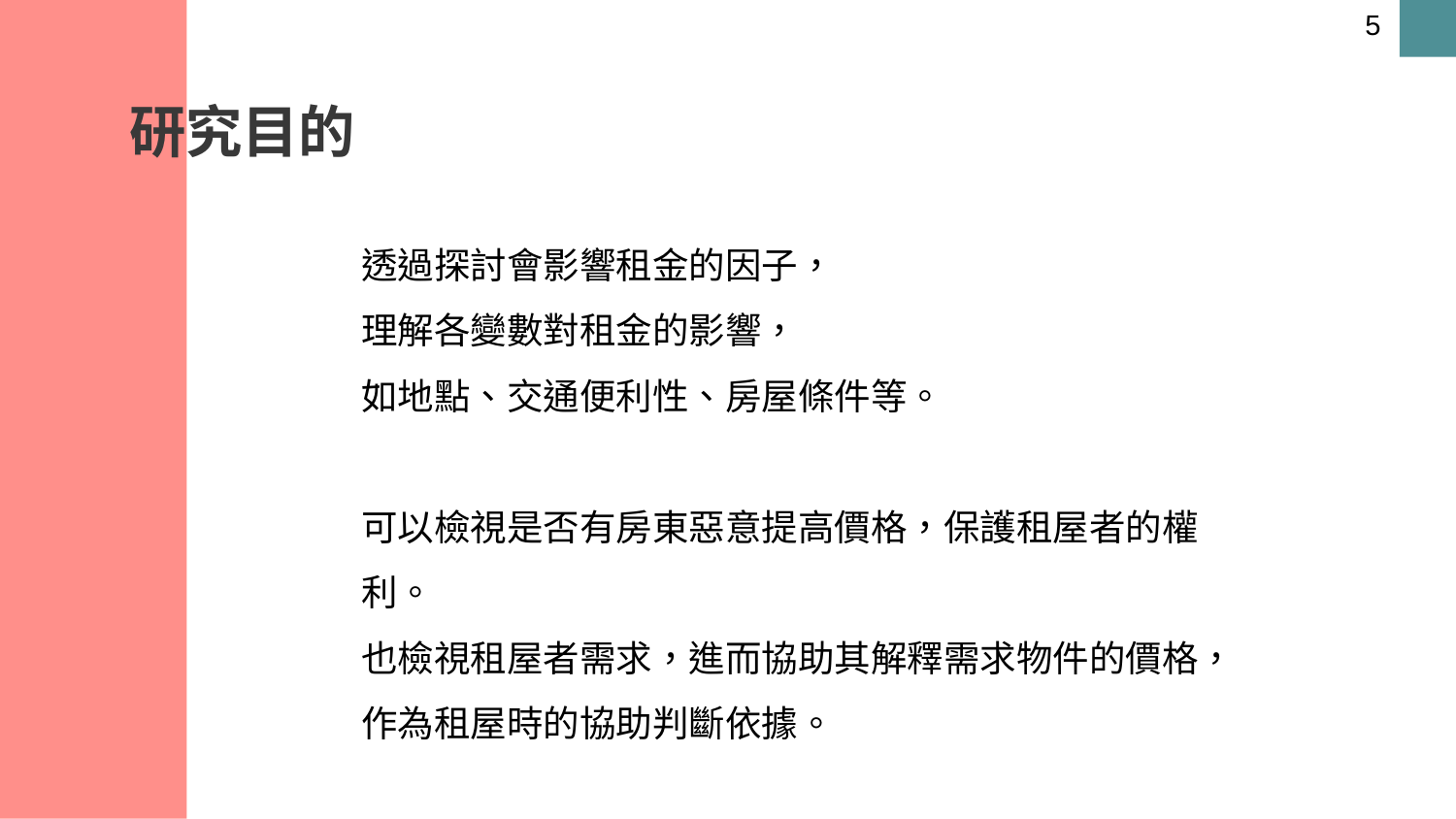

5
# 研究目的
透過探討會影響租金的因子，
理解各變數對租金的影響，
如地點、交通便利性、房屋條件等。

可以檢視是否有房東惡意提高價格，保護租屋者的權利。
也檢視租屋者需求，進而協助其解釋需求物件的價格，作為租屋時的協助判斷依據。